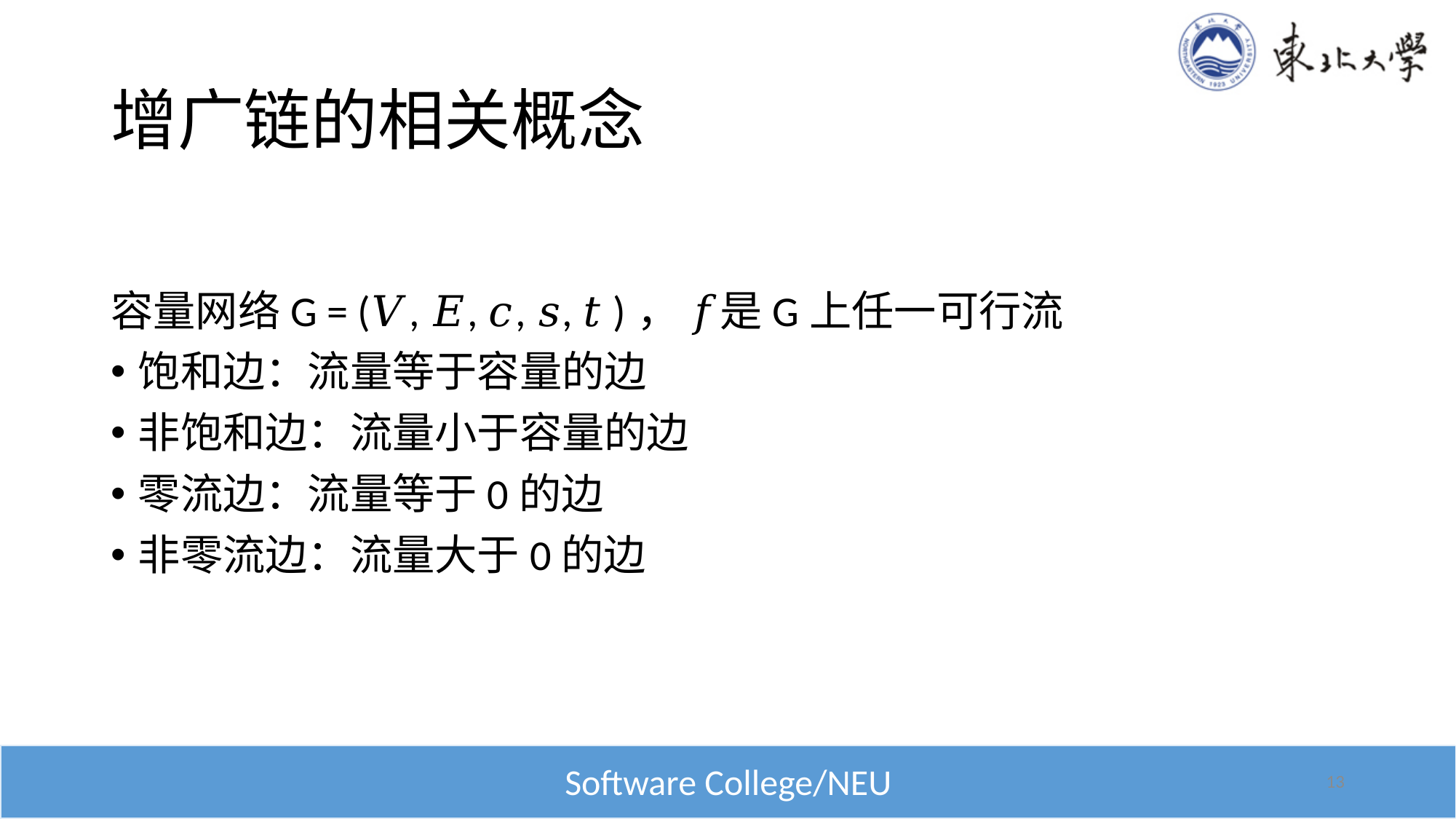

# 增广链的相关概念

容量网络G = (𝑉, 𝐸, 𝑐, 𝑠, 𝑡 )， 𝑓是G上任一可行流
饱和边：流量等于容量的边
非饱和边：流量小于容量的边
零流边：流量等于0的边
非零流边：流量大于0的边